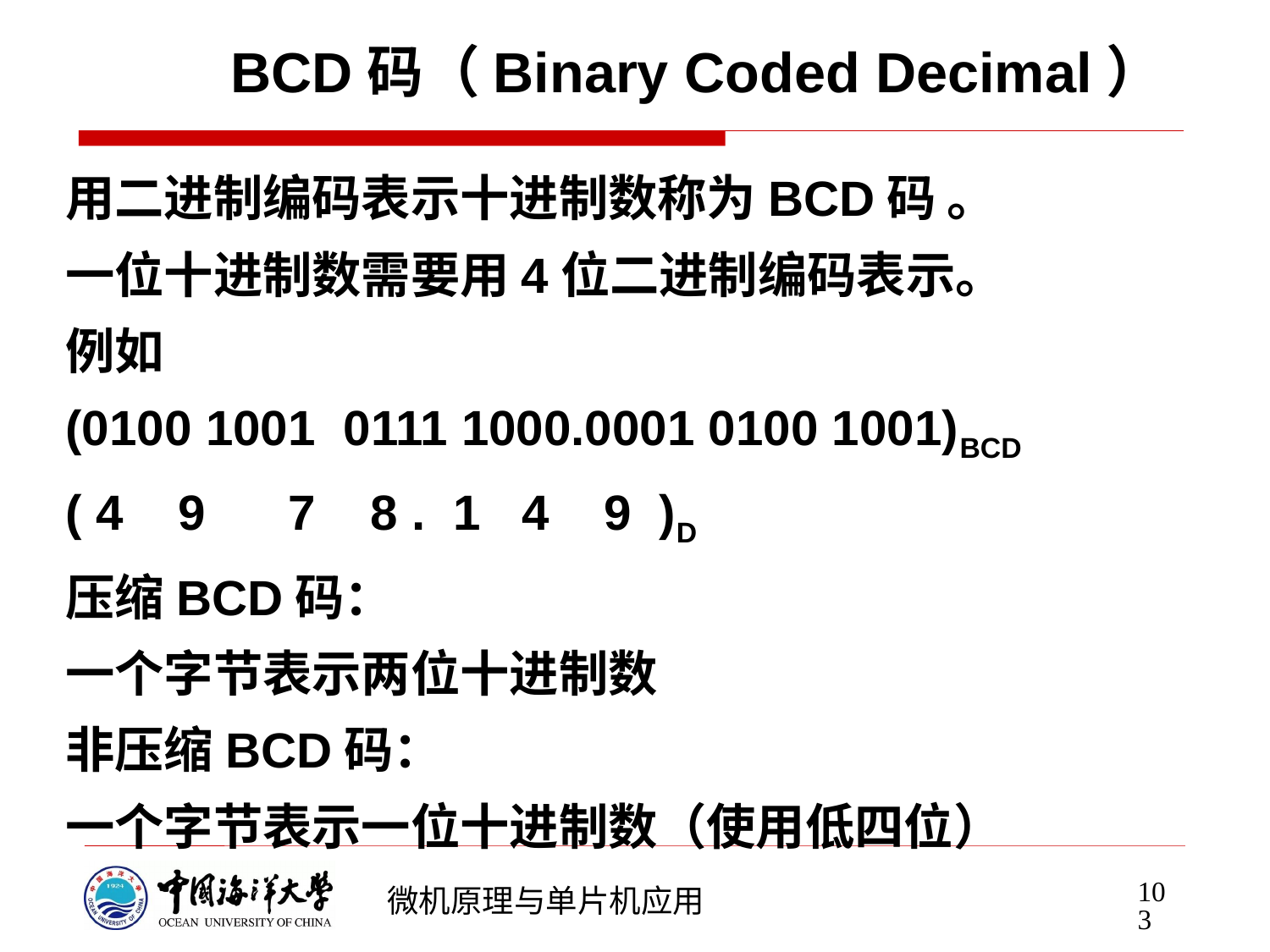

BCD码（Binary Coded Decimal）
用二进制编码表示十进制数称为BCD码 。
一位十进制数需要用4位二进制编码表示。
例如
(0100 1001  0111 1000.0001 0100 1001)BCD
( 4    9      7    8 .  1   4    9  )D
压缩BCD码：
一个字节表示两位十进制数
非压缩BCD码：
一个字节表示一位十进制数（使用低四位）
103